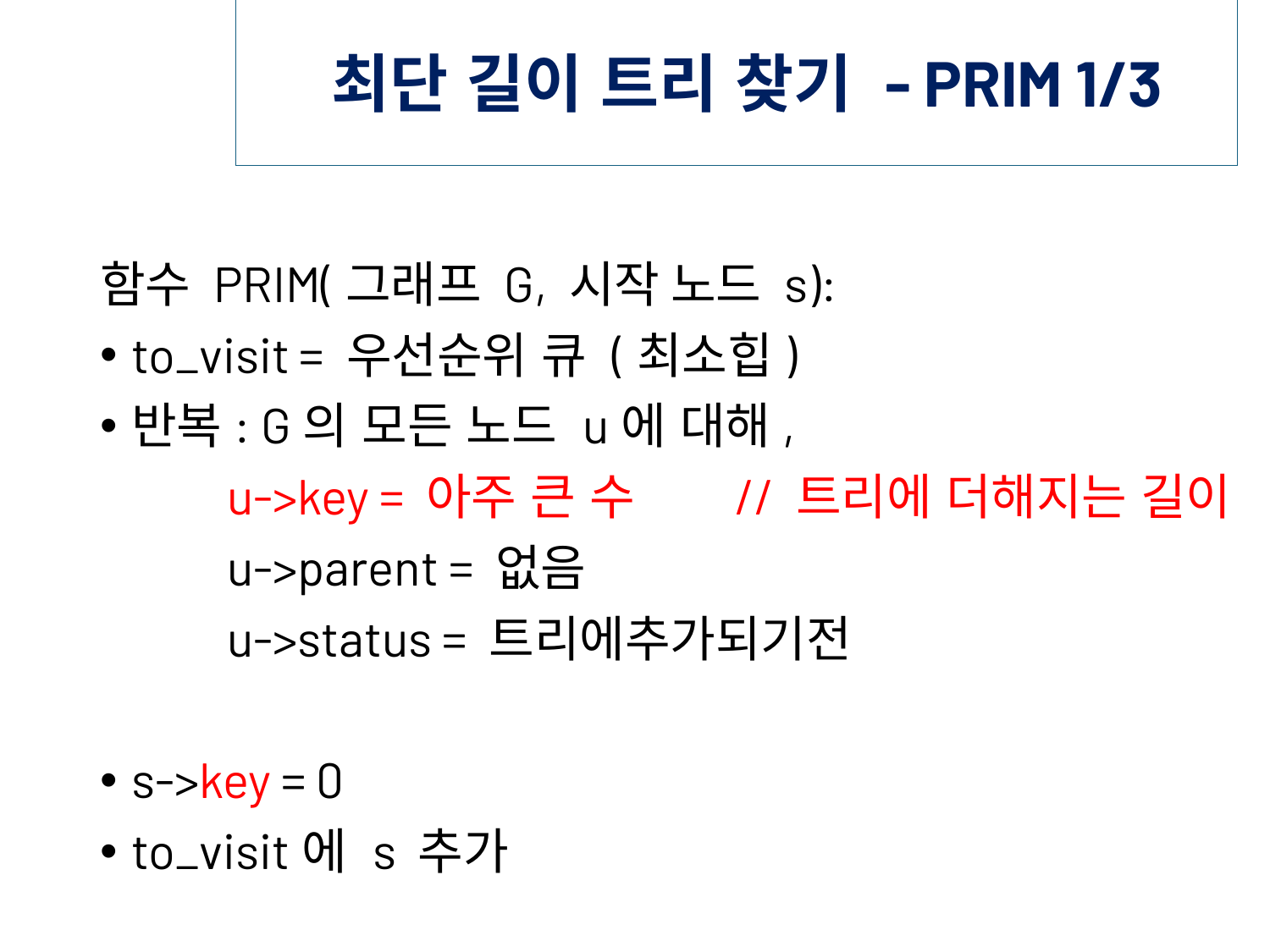

# 최단 길이 트리 찾기 - PRIM 1/3
함수 PRIM(그래프 G, 시작 노드 s):
to_visit = 우선순위 큐 (최소힙)
반복: G의 모든 노드 u에 대해,
	u->key = 아주 큰 수	// 트리에 더해지는 길이
	u->parent = 없음
	u->status = 트리에추가되기전

s->key = 0
to_visit에 s 추가